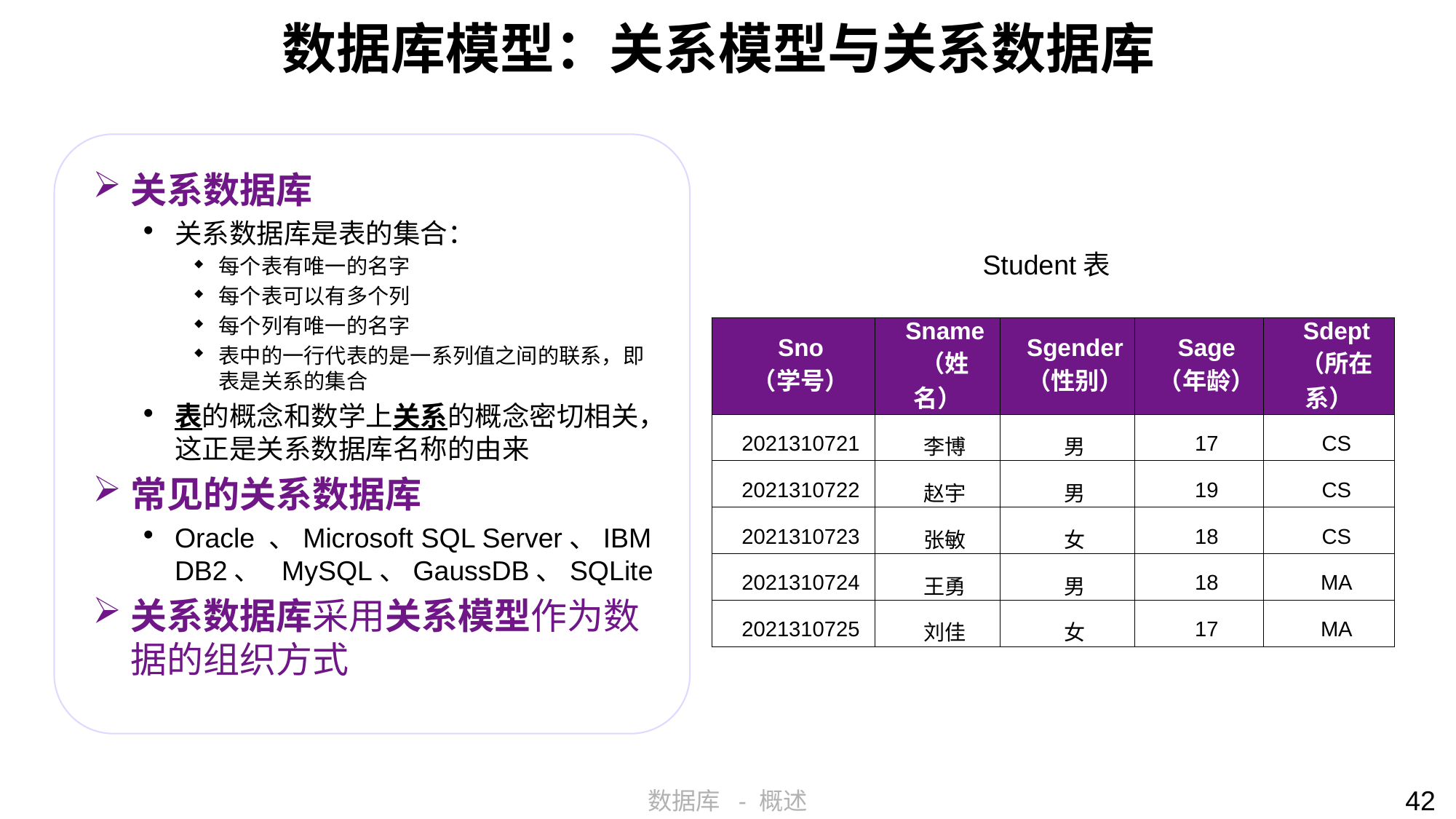

# 数据库模型：关系模型与关系数据库

关系数据库
关系数据库是表的集合：
每个表有唯一的名字
每个表可以有多个列
每个列有唯一的名字
表中的一行代表的是一系列值之间的联系，即表是关系的集合
表的概念和数学上关系的概念密切相关，这正是关系数据库名称的由来
常见的关系数据库
Oracle 、Microsoft SQL Server、IBM DB2、 MySQL、GaussDB、SQLite
关系数据库采用关系模型作为数据的组织方式

Student表

| Sno （学号） | Sname （姓名） | Sgender （性别） | Sage （年龄） | Sdept （所在系） |
| --- | --- | --- | --- | --- |
| 2021310721 | 李博 | 男 | 17 | CS |
| 2021310722 | 赵宇 | 男 | 19 | CS |
| 2021310723 | 张敏 | 女 | 18 | CS |
| 2021310724 | 王勇 | 男 | 18 | MA |
| 2021310725 | 刘佳 | 女 | 17 | MA |
42
数据库 - 概述